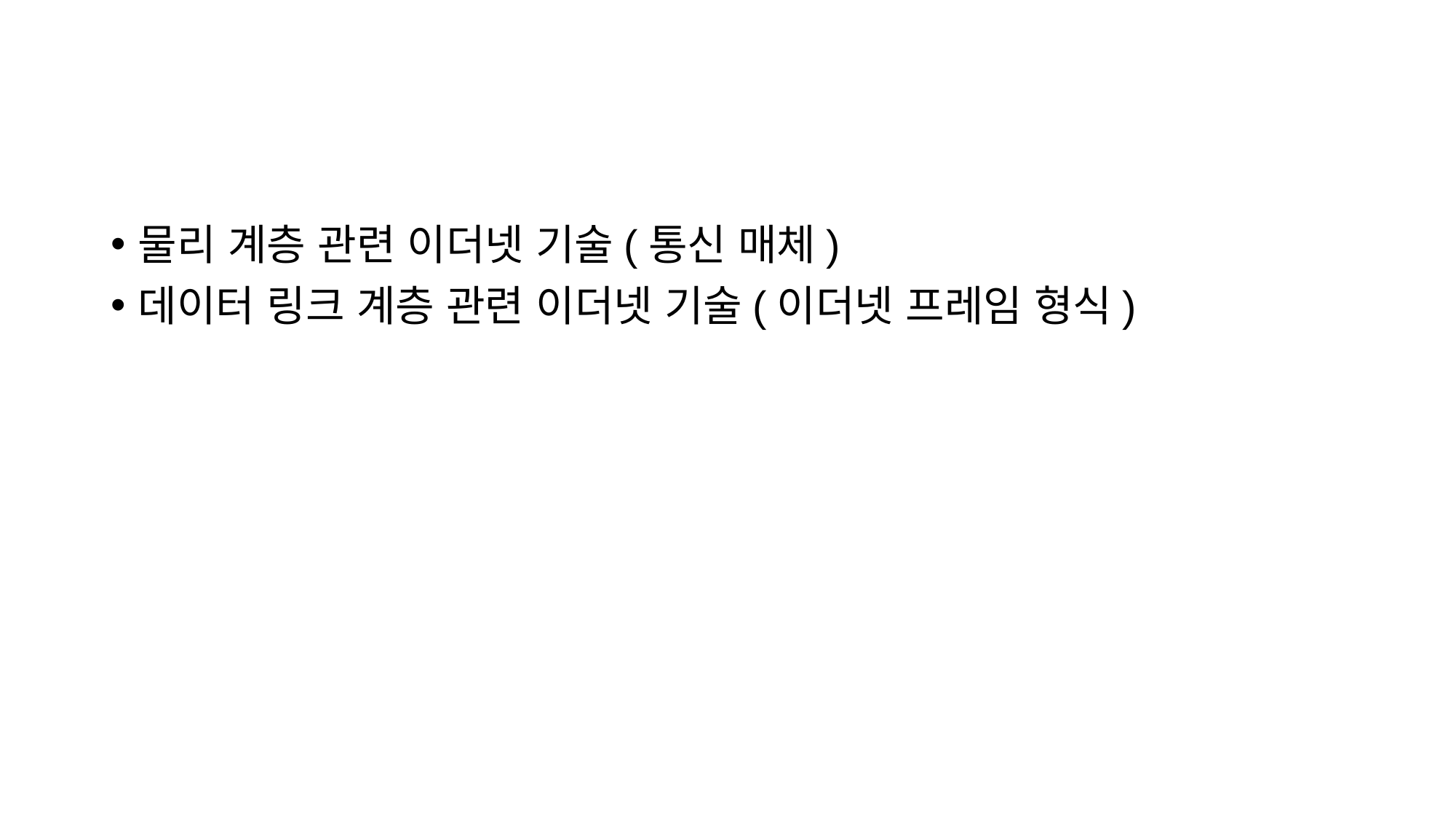

#
물리 계층 관련 이더넷 기술(통신 매체)
데이터 링크 계층 관련 이더넷 기술(이더넷 프레임 형식)